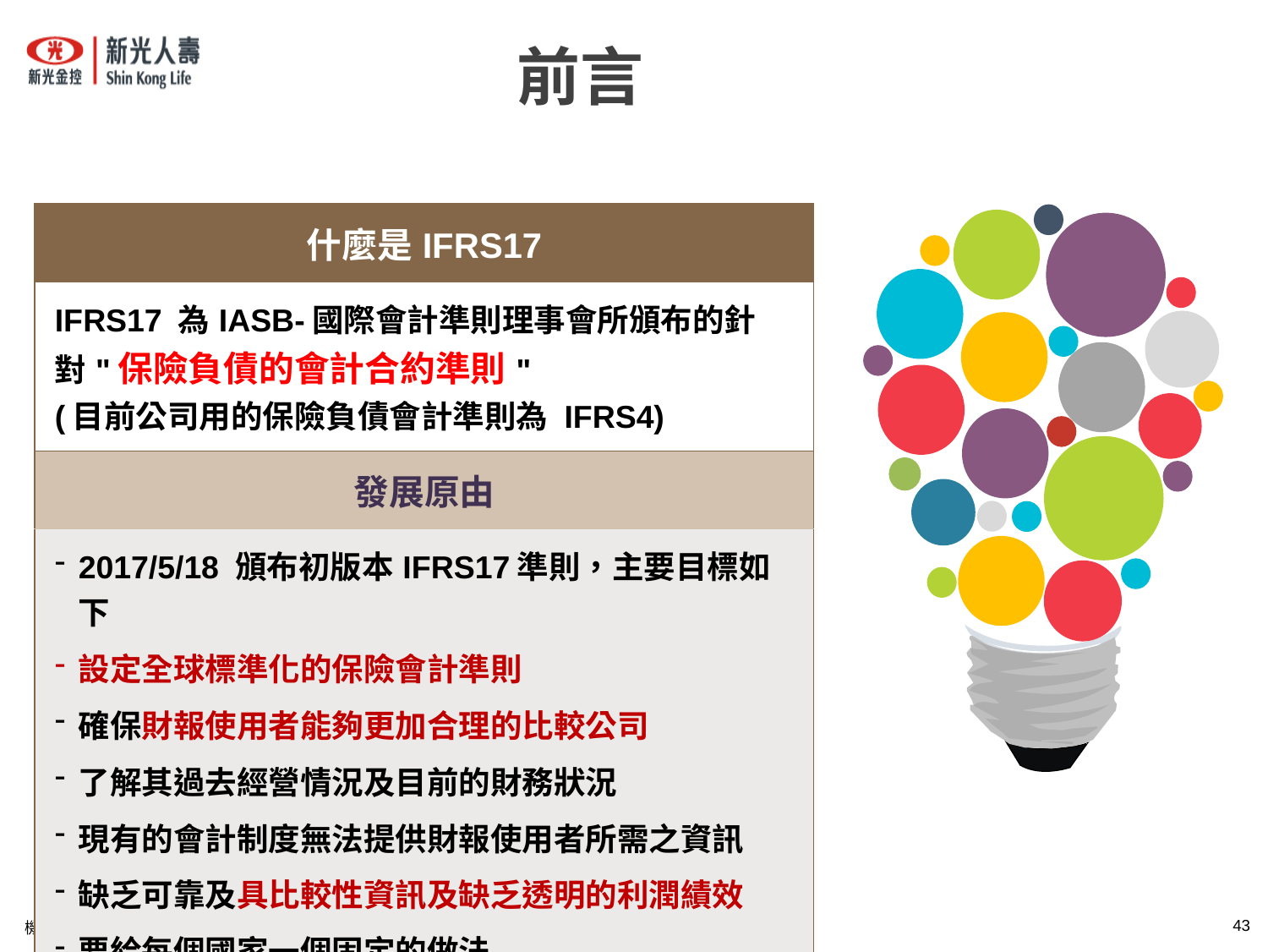

#
前言
| 什麼是IFRS17 |
| --- |
| IFRS17 為IASB-國際會計準則理事會所頒布的針對"保險負債的會計合約準則" (目前公司用的保險負債會計準則為 IFRS4) |
| 發展原由 |
| 2017/5/18 頒布初版本IFRS17準則，主要目標如下 設定全球標準化的保險會計準則 確保財報使用者能夠更加合理的比較公司 了解其過去經營情況及目前的財務狀況 現有的會計制度無法提供財報使用者所需之資訊 缺乏可靠及具比較性資訊及缺乏透明的利潤績效 要給每個國家一個固定的做法 |

機密等級：密          日期：108/2